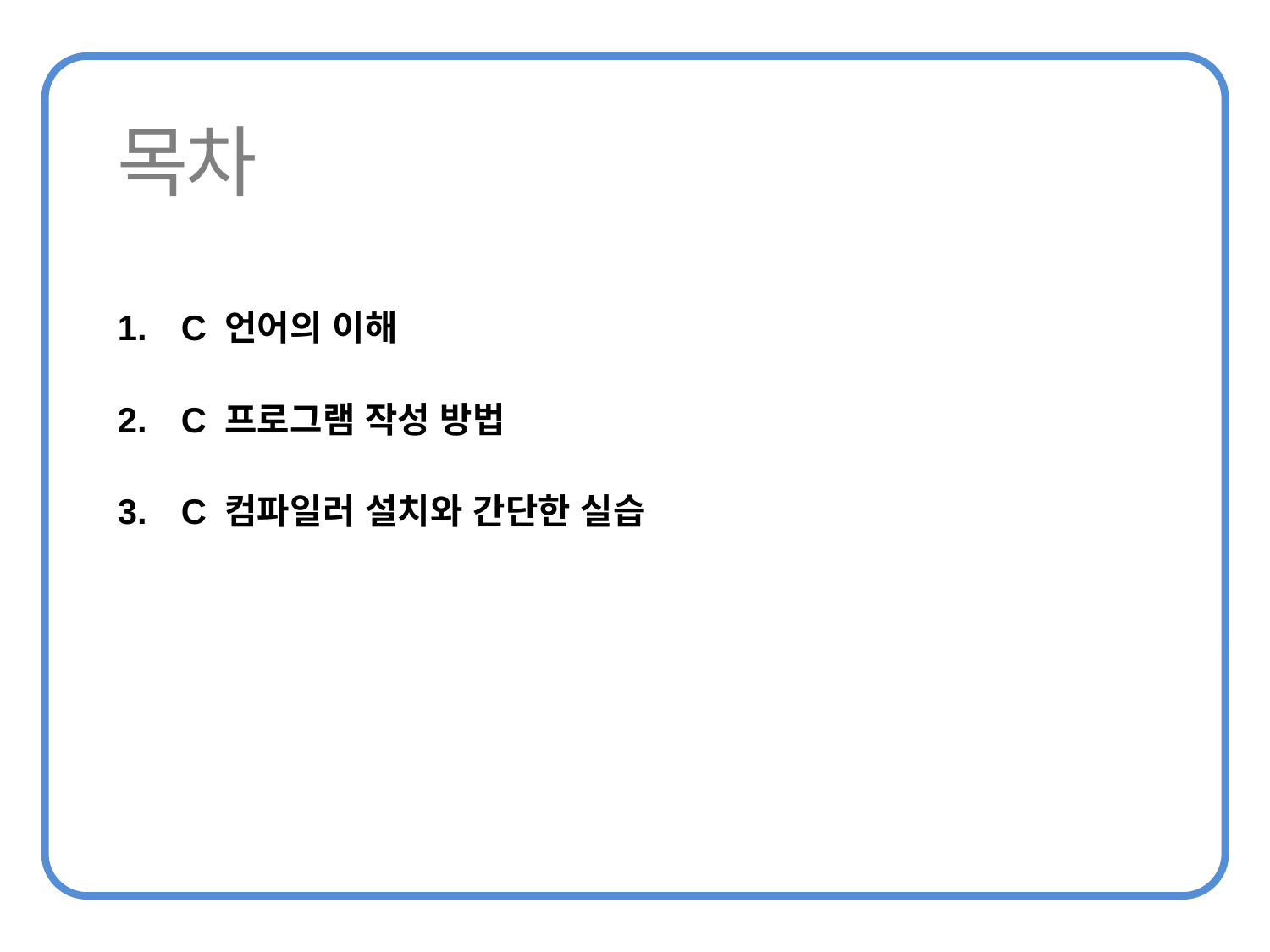

C 언어의 이해
C 프로그램 작성 방법
C 컴파일러 설치와 간단한 실습